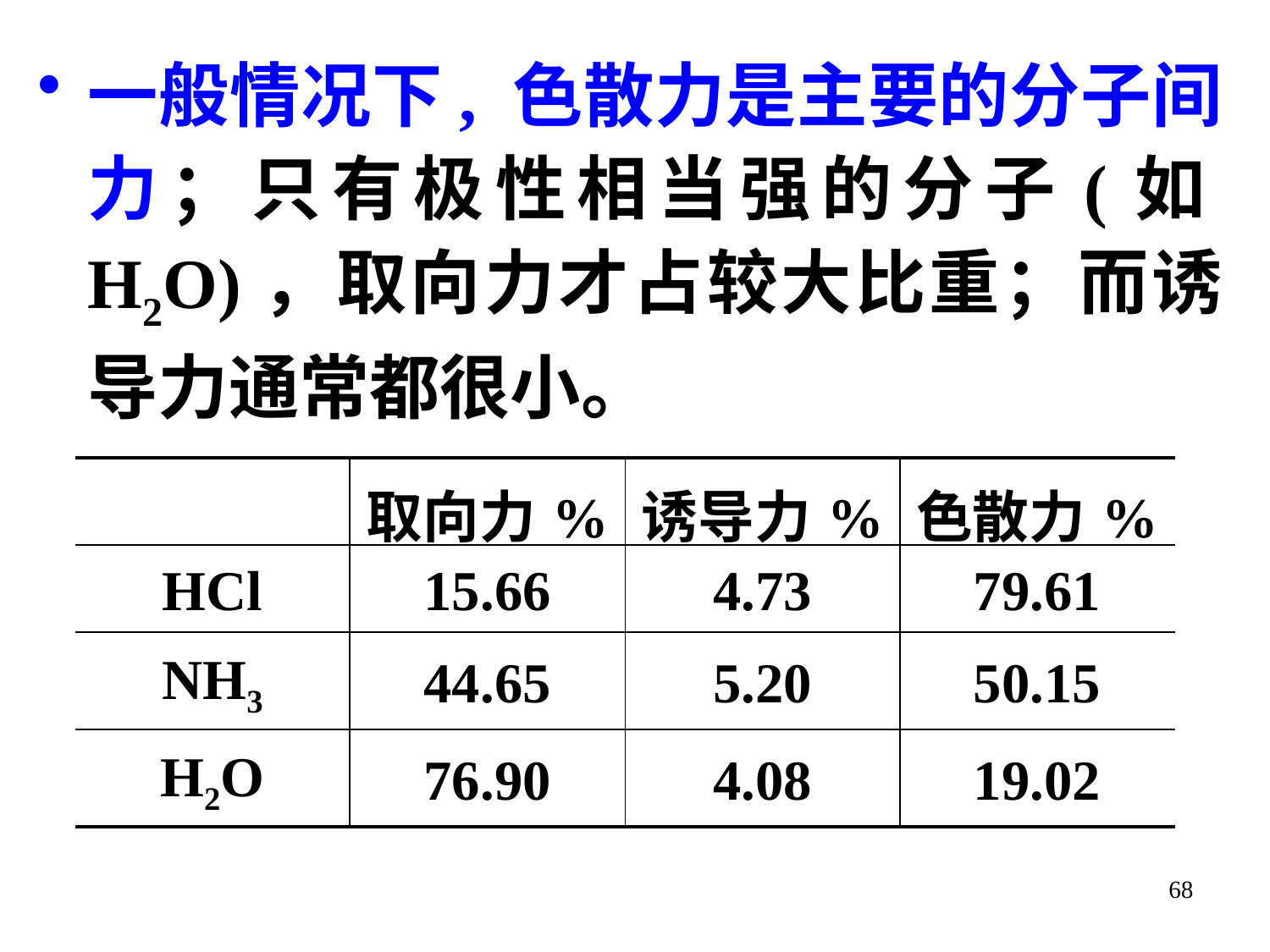

一般情况下, 色散力是主要的分子间力；只有极性相当强的分子(如H2O)，取向力才占较大比重；而诱导力通常都很小。
|  | 取向力% | 诱导力% | 色散力% |
| --- | --- | --- | --- |
| HCl | 15.66 | 4.73 | 79.61 |
| NH3 | 44.65 | 5.20 | 50.15 |
| H2O | 76.90 | 4.08 | 19.02 |
68